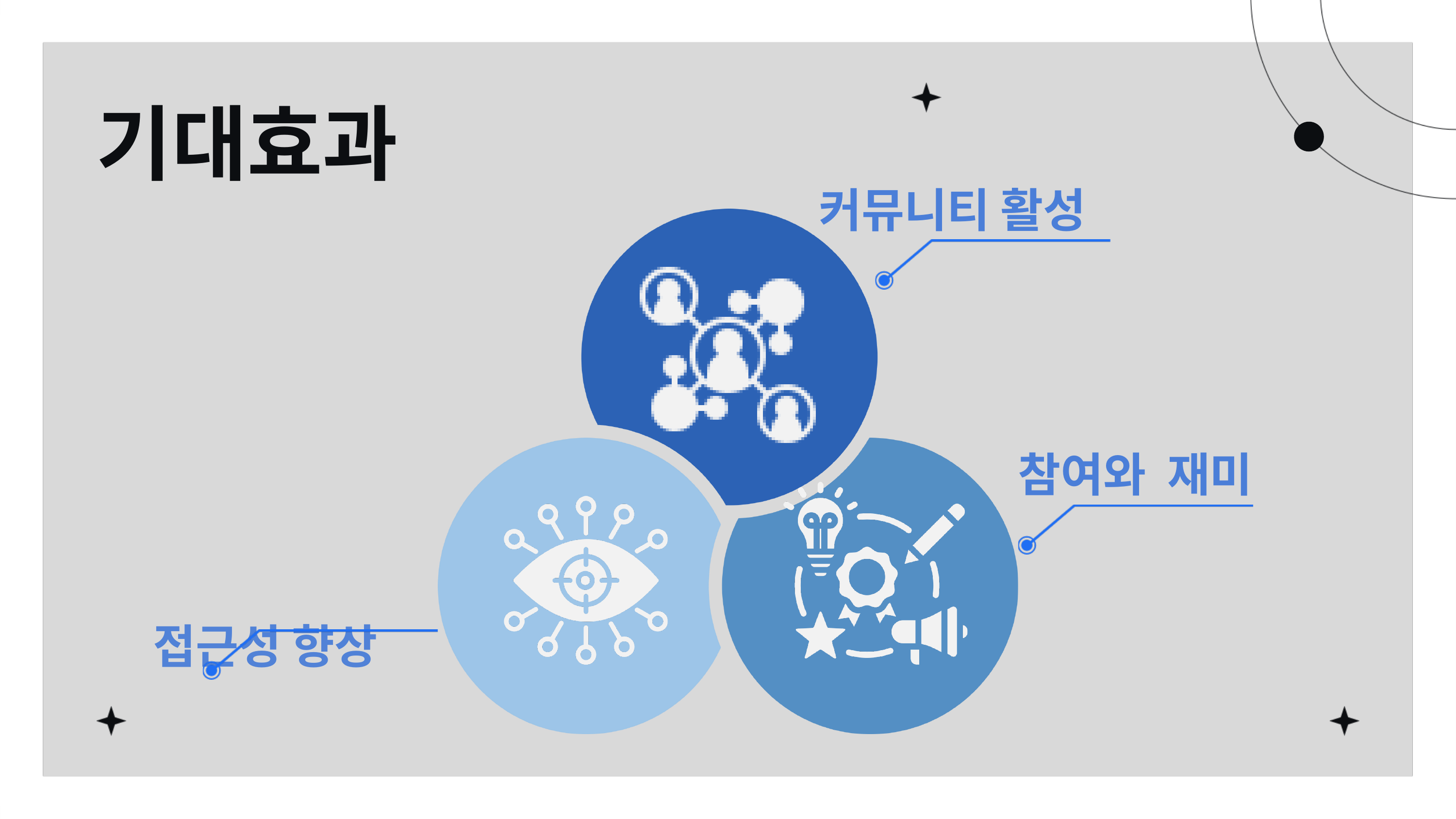

기대효과

커뮤니티 활성

참여와  재미

접근성 향상